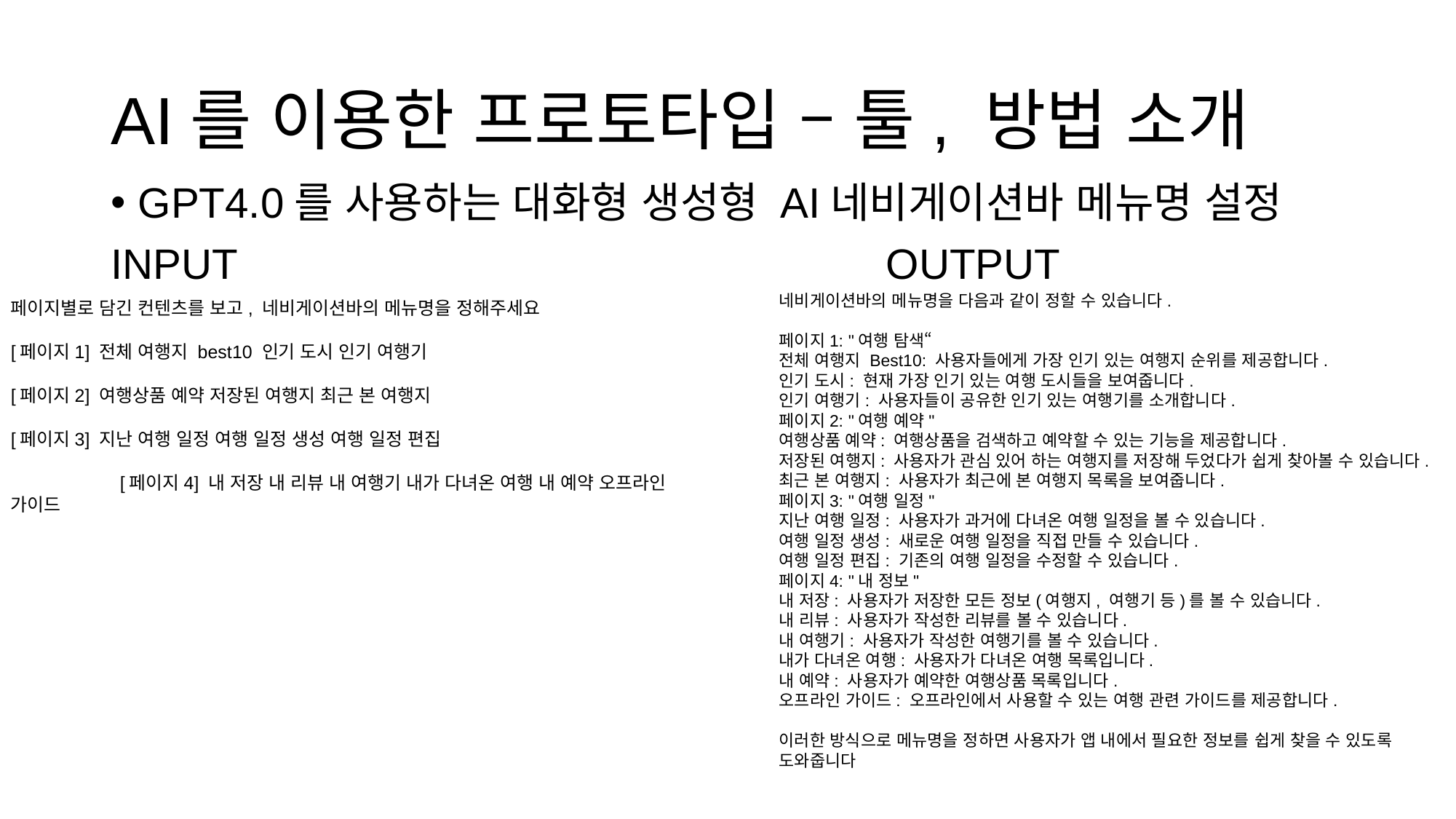

# AI를 이용한 프로토타입 – 툴, 방법 소개
GPT4.0를 사용하는 대화형 생성형 AI네비게이션바 메뉴명 설정
INPUT                                                       OUTPUT
네비게이션바의 메뉴명을 다음과 같이 정할 수 있습니다.

페이지1: "여행 탐색“
전체 여행지 Best10: 사용자들에게 가장 인기 있는 여행지 순위를 제공합니다.
인기 도시: 현재 가장 인기 있는 여행 도시들을 보여줍니다.
인기 여행기: 사용자들이 공유한 인기 있는 여행기를 소개합니다.
페이지2: "여행 예약"
여행상품 예약: 여행상품을 검색하고 예약할 수 있는 기능을 제공합니다.
저장된 여행지: 사용자가 관심 있어 하는 여행지를 저장해 두었다가 쉽게 찾아볼 수 있습니다.
최근 본 여행지: 사용자가 최근에 본 여행지 목록을 보여줍니다.
페이지3: "여행 일정"
지난 여행 일정: 사용자가 과거에 다녀온 여행 일정을 볼 수 있습니다.
여행 일정 생성: 새로운 여행 일정을 직접 만들 수 있습니다.
여행 일정 편집: 기존의 여행 일정을 수정할 수 있습니다.
페이지4: "내 정보"
내 저장: 사용자가 저장한 모든 정보(여행지, 여행기 등)를 볼 수 있습니다.
내 리뷰: 사용자가 작성한 리뷰를 볼 수 있습니다.
내 여행기: 사용자가 작성한 여행기를 볼 수 있습니다.
내가 다녀온 여행: 사용자가 다녀온 여행 목록입니다.
내 예약: 사용자가 예약한 여행상품 목록입니다.
오프라인 가이드: 오프라인에서 사용할 수 있는 여행 관련 가이드를 제공합니다.

이러한 방식으로 메뉴명을 정하면 사용자가 앱 내에서 필요한 정보를 쉽게 찾을 수 있도록 도와줍니다
페이지별로 담긴 컨텐츠를 보고, 네비게이션바의 메뉴명을 정해주세요

[페이지1] 전체 여행지 best10 인기 도시 인기 여행기

[페이지2] 여행상품 예약 저장된 여행지 최근 본 여행지

[페이지3] 지난 여행 일정 여행 일정 생성 여행 일정 편집

	[페이지4] 내 저장 내 리뷰 내 여행기 내가 다녀온 여행 내 예약 오프라인 가이드